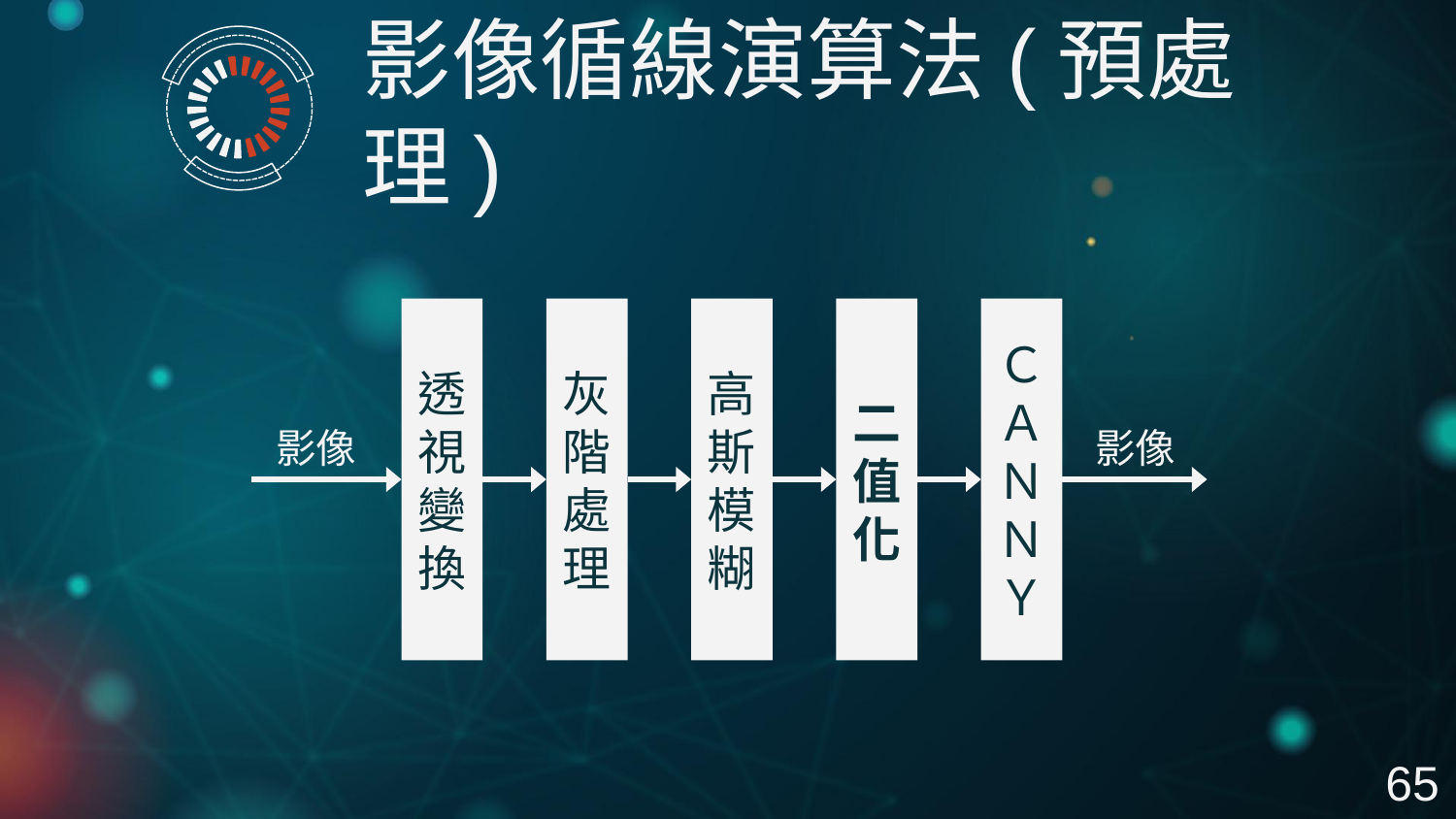

影像循線演算法(預處理)

灰階處理
高斯模糊
二值化
ＣＡＮＮＹ
透視變換
影像
影像